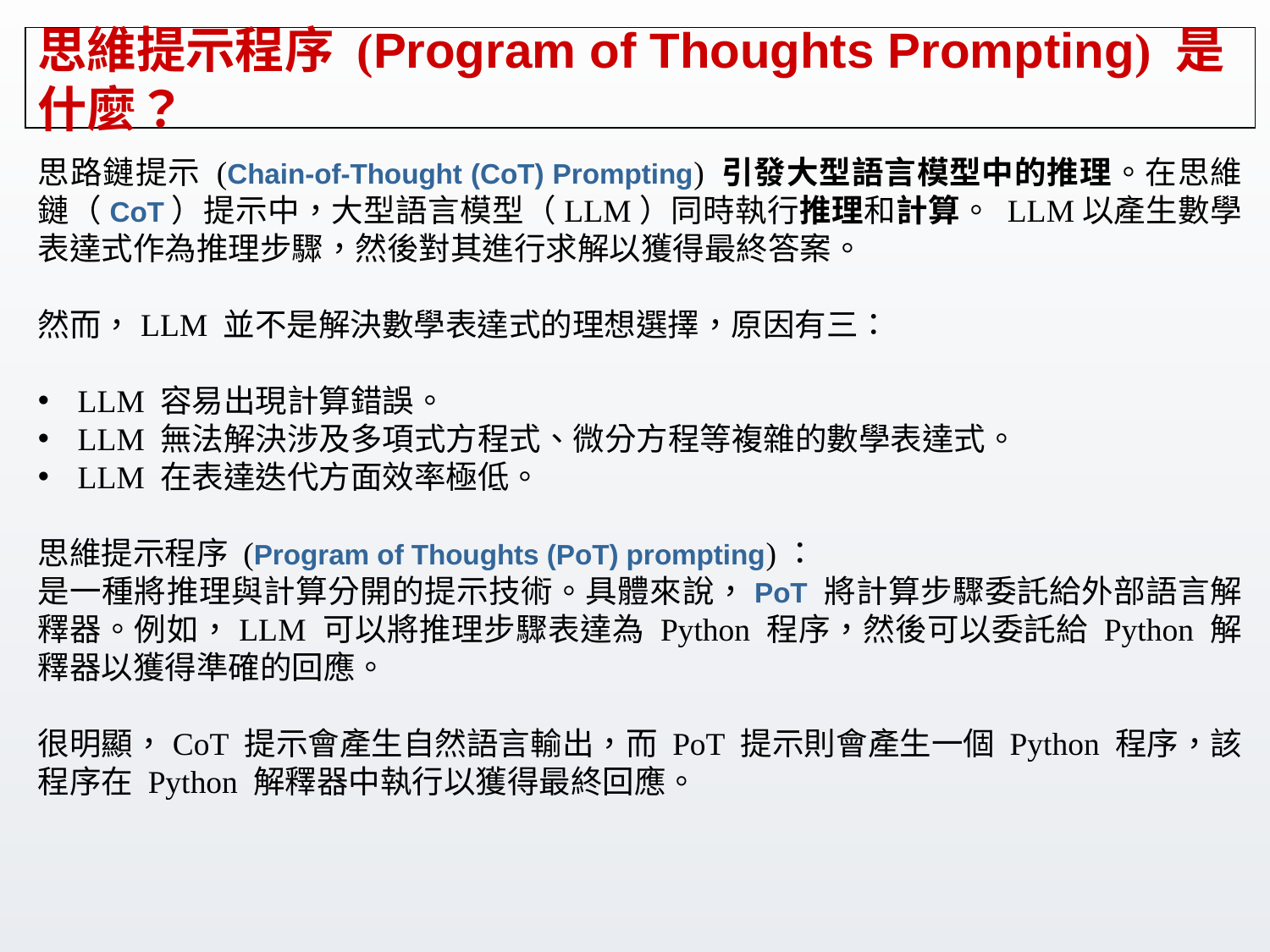

# 思維提示程序 (Program of Thoughts Prompting) 是什麼？
思路鏈提示 (Chain-of-Thought (CoT) Prompting) 引發大型語言模型中的推理。在思維鏈（CoT）提示中，大型語言模型（LLM）同時執行推理和計算。 LLM以產生數學表達式作為推理步驟，然後對其進行求解以獲得最終答案。

然而，LLM 並不是解決數學表達式的理想選擇，原因有三：

LLM 容易出現計算錯誤。
LLM 無法解決涉及多項式方程式、微分方程等複雜的數學表達式。
LLM 在表達迭代方面效率極低。

思維提示程序 (Program of Thoughts (PoT) prompting)：
是一種將推理與計算分開的提示技術。具體來說，PoT 將計算步驟委託給外部語言解釋器。例如，LLM 可以將推理步驟表達為 Python 程序，然後可以委託給 Python 解釋器以獲得準確的回應。

很明顯，CoT 提示會產生自然語言輸出，而 PoT 提示則會產生一個 Python 程序，該程序在 Python 解釋器中執行以獲得最終回應。